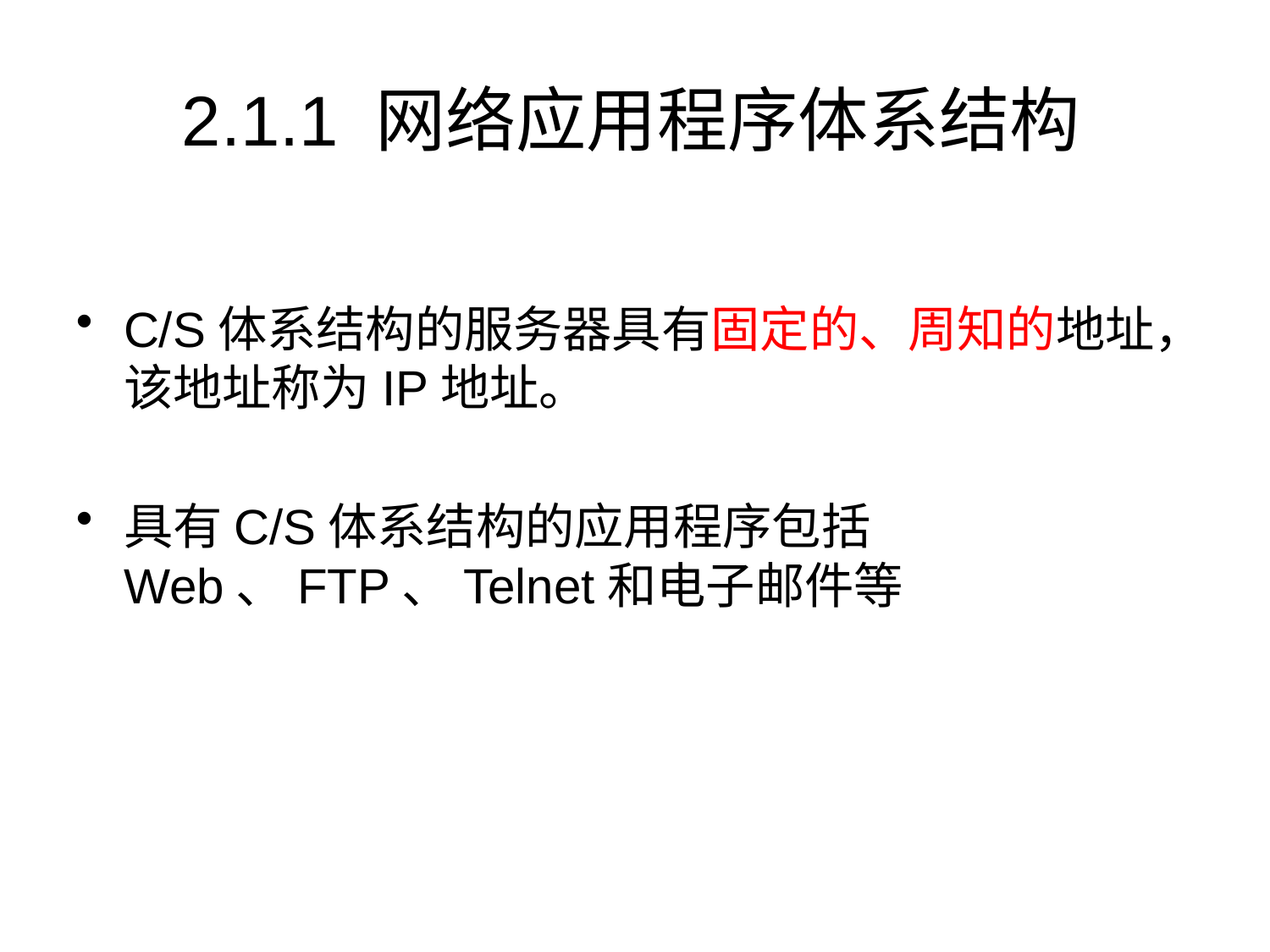

# 2.1.1 网络应用程序体系结构

C/S体系结构的服务器具有固定的、周知的地址，该地址称为IP地址。

具有C/S体系结构的应用程序包括Web、FTP、Telnet和电子邮件等